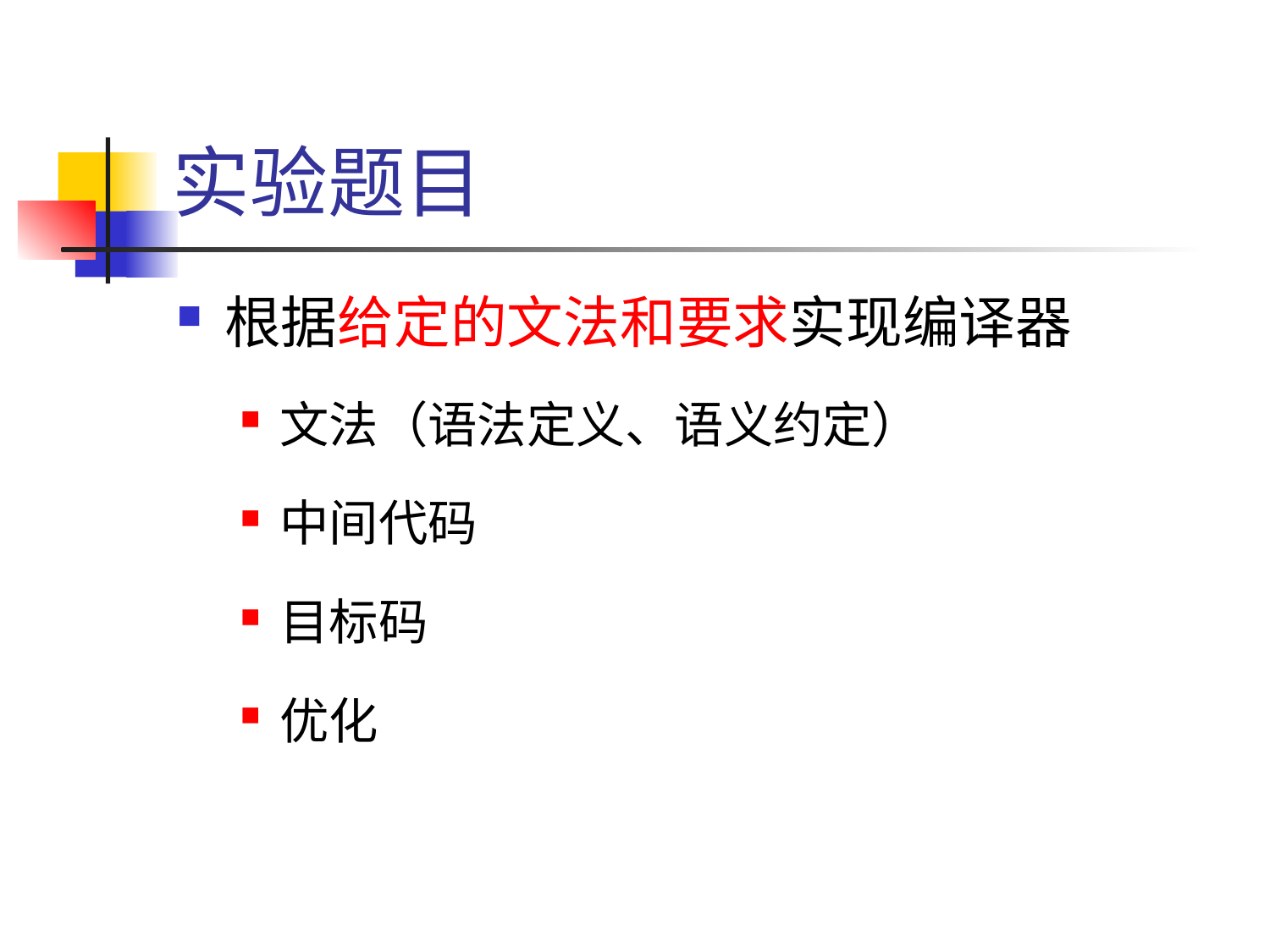

# 实验题目
根据给定的文法和要求实现编译器
文法（语法定义、语义约定）
中间代码
目标码
优化